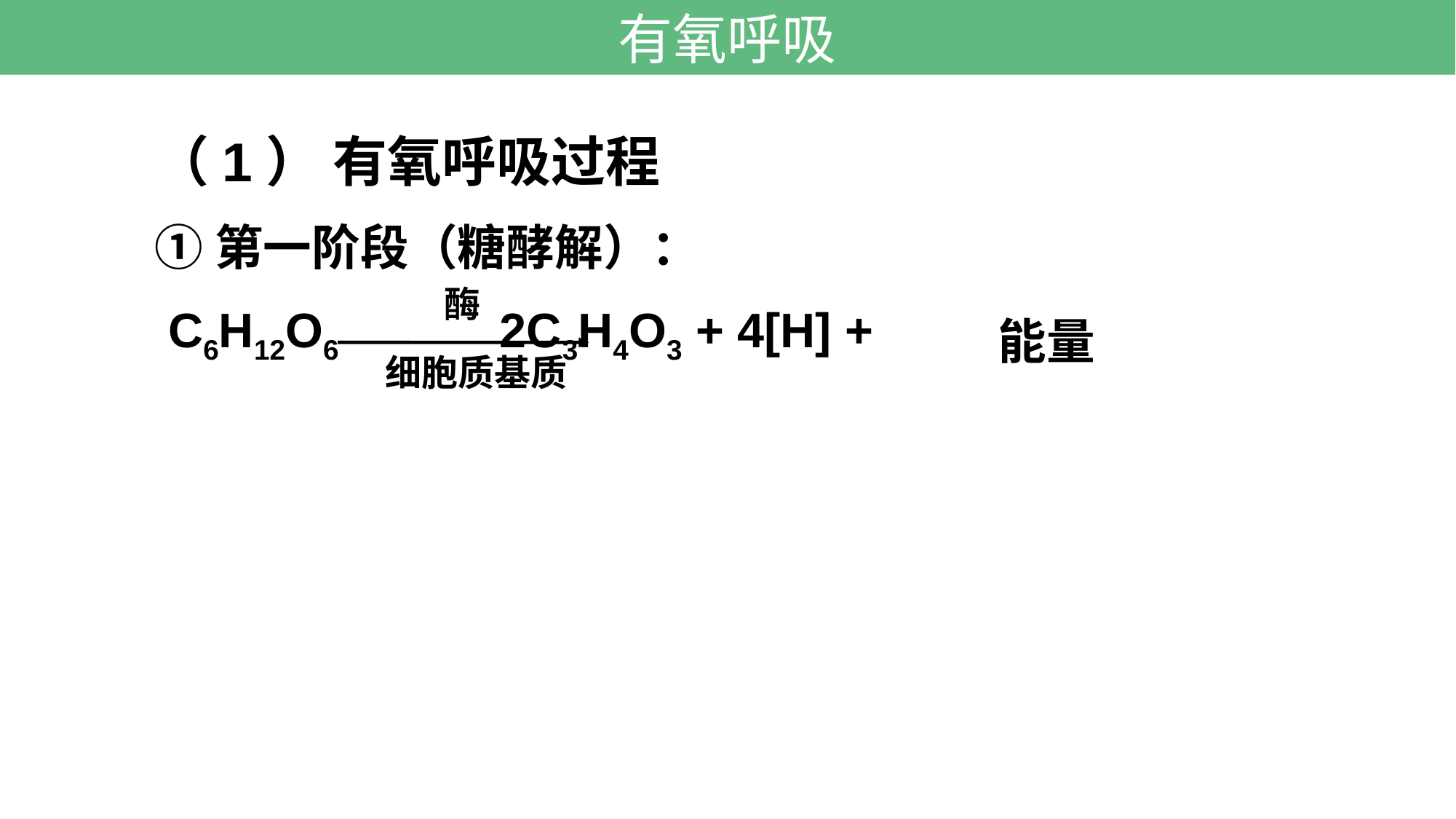

有氧呼吸
（1） 有氧呼吸过程
①第一阶段（糖酵解）：
 C6H12O6            2C3H4O3 + 4[H] +
酶

细胞质基质
 能量